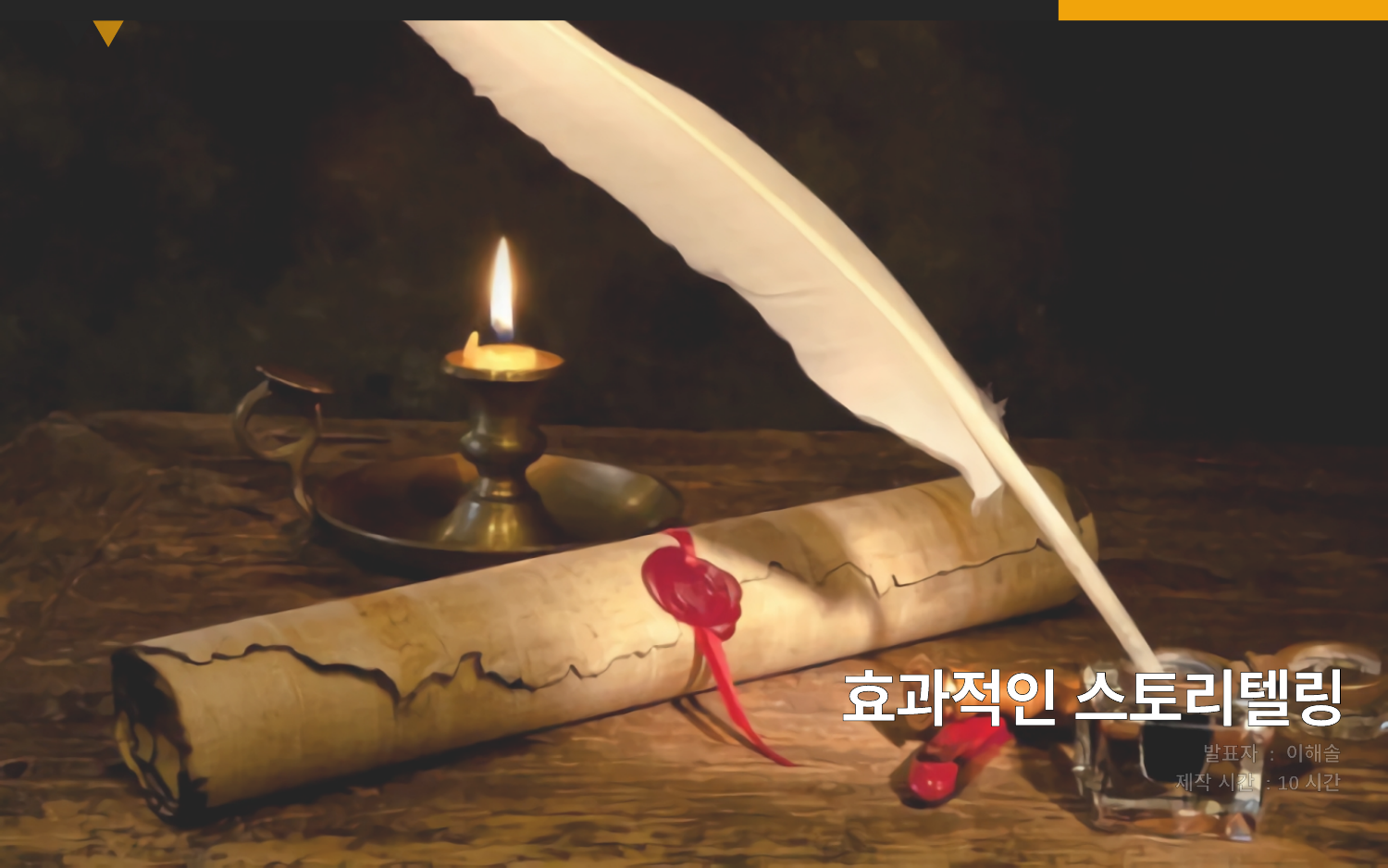

슬라이드 쇼로 봐야 할 경우 슬라이드 쇼로 봐야 한다는 설명을 표기해야 한다.
발표에서 “가주구, 인제” 라는 단어를 빼는 것이 좋을 것 같다.
뒤쪽으로 갈수록 문서에 중요한 내용에 대한 강조가 없어진다.
효과적인 스토리텔링
발표자 : 이해솔
제작 시간 : 10시간